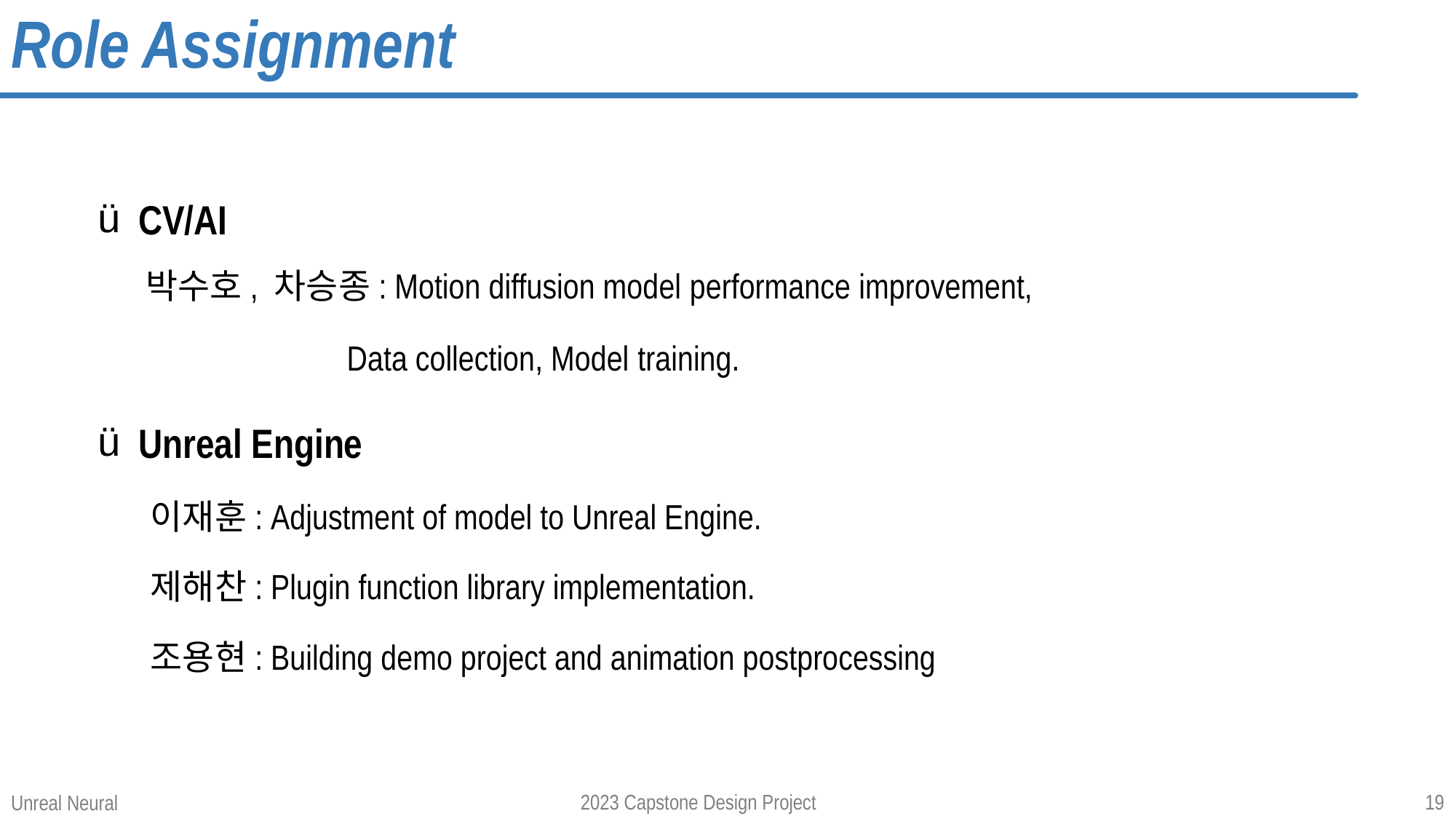

Role Assignment
 CV/AI
 박수호, 차승종: Motion diffusion model performance improvement,
		        	 Data collection, Model training.
 Unreal Engine
이재훈: Adjustment of model to Unreal Engine.
제해찬: Plugin function library implementation.
조용현: Building demo project and animation postprocessing